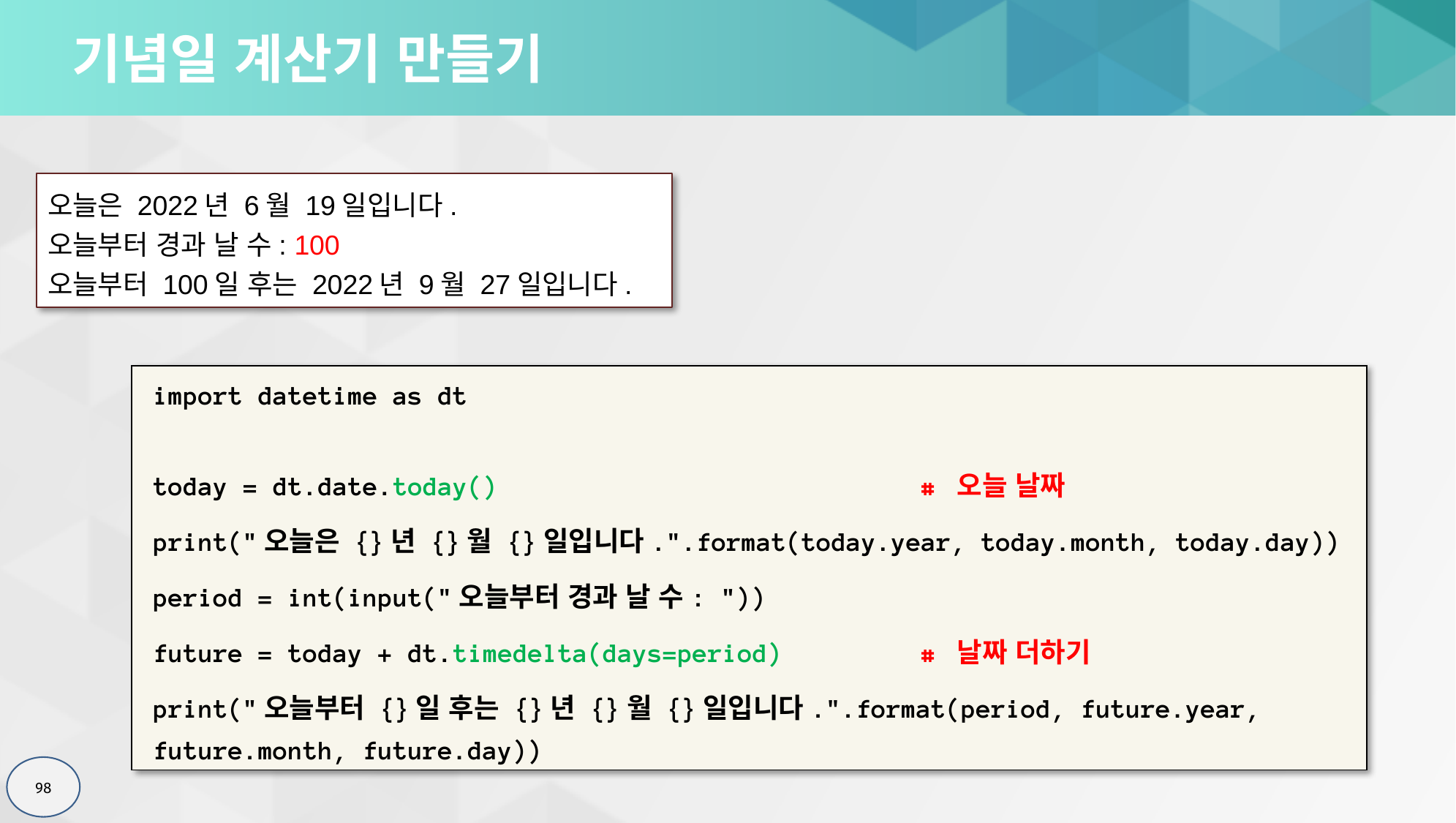

# 기념일 계산기 만들기
오늘은 2022년 6월 19일입니다.
오늘부터 경과 날 수: 100
오늘부터 100일 후는 2022년 9월 27일입니다.
| import datetime as dt today = dt.date.today() # 오늘 날짜 print("오늘은 {}년 {}월 {}일입니다.".format(today.year, today.month, today.day)) period = int(input("오늘부터 경과 날 수: ")) future = today + dt.timedelta(days=period) # 날짜 더하기 print("오늘부터 {}일 후는 {}년 {}월 {}일입니다.".format(period, future.year, future.month, future.day)) |
| --- |